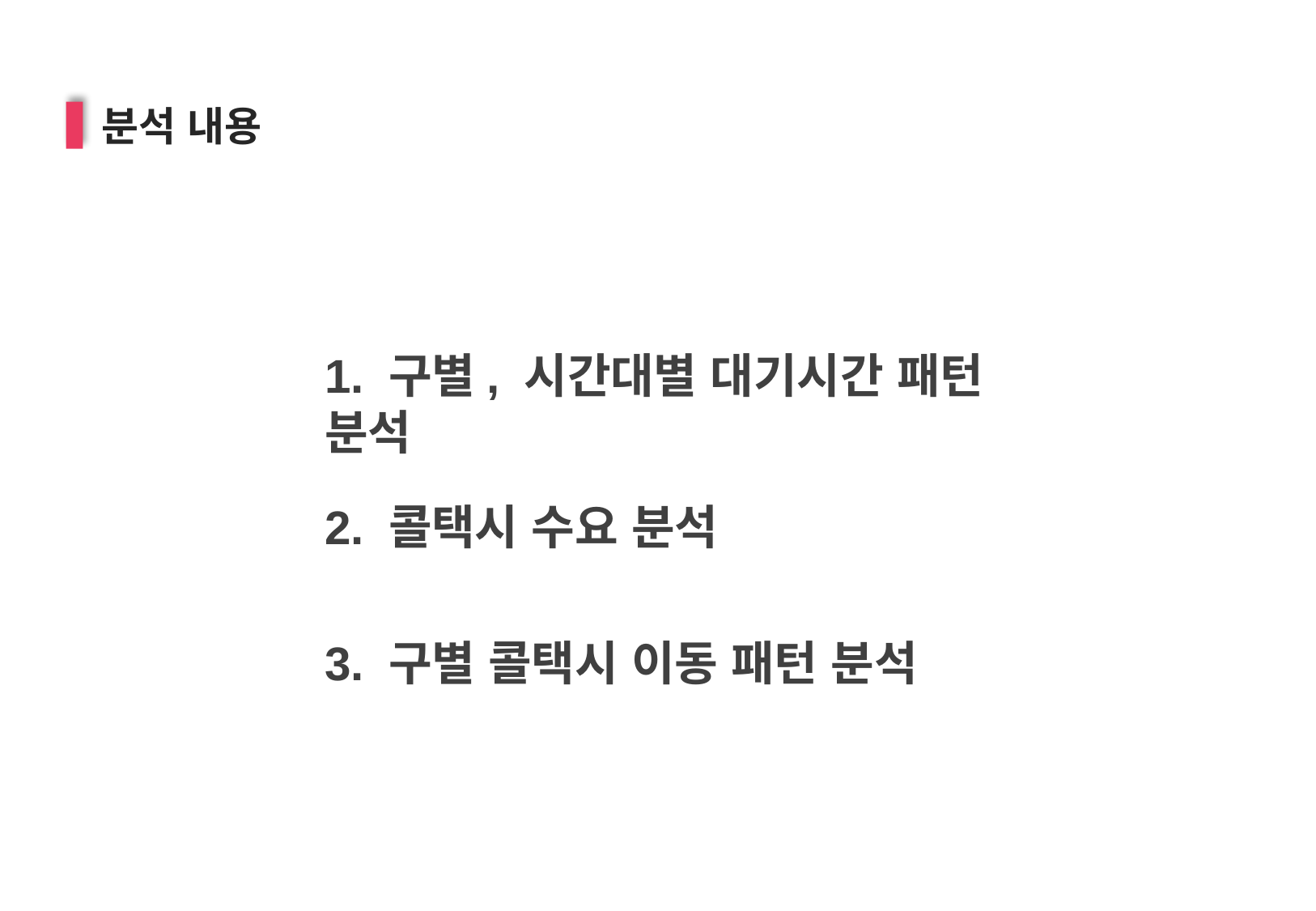

분석 내용

1. 구별, 시간대별 대기시간 패턴 분석
2. 콜택시 수요 분석
3. 구별 콜택시 이동 패턴 분석